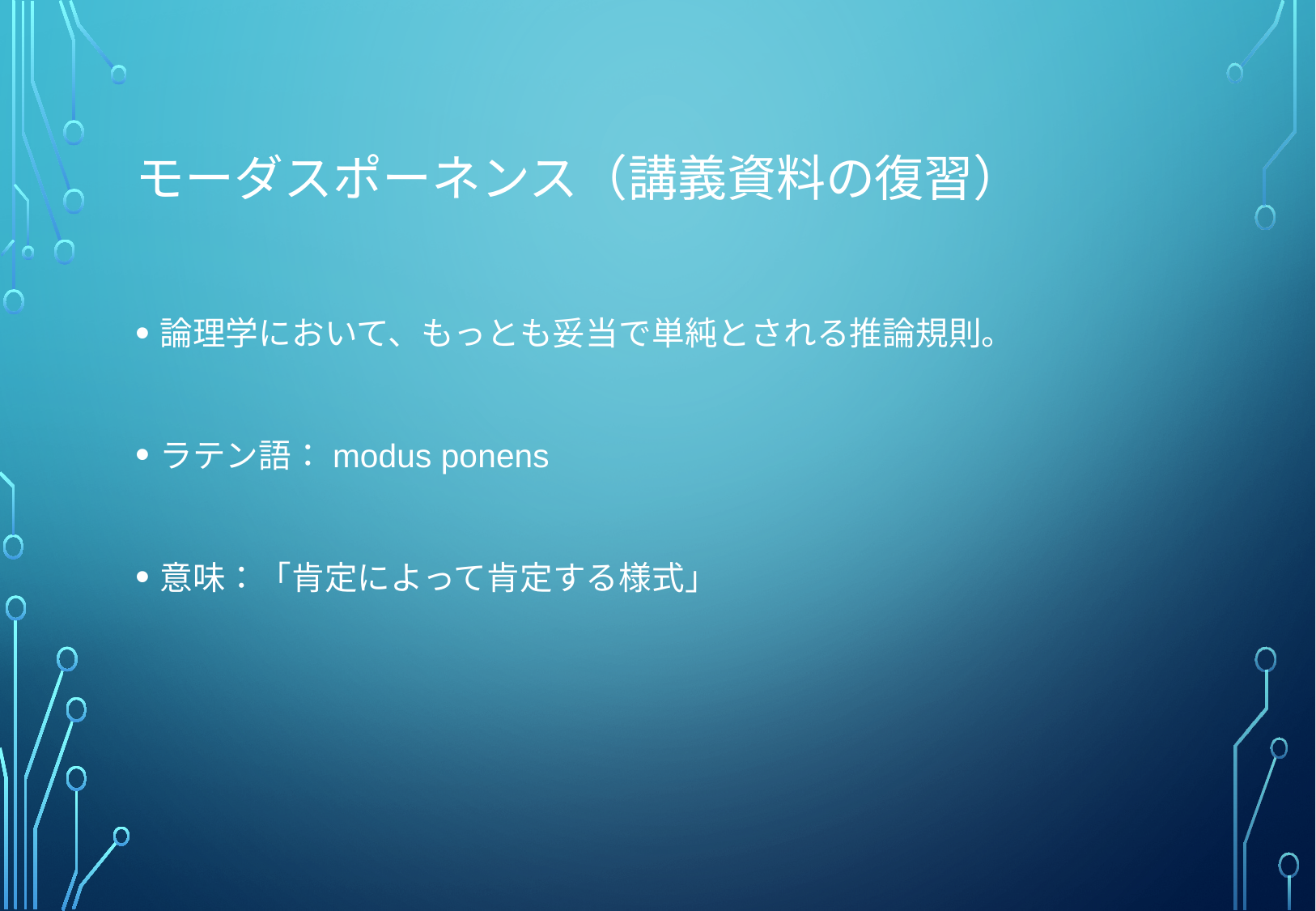

# モーダスポーネンス（講義資料の復習）
論理学において、もっとも妥当で単純とされる推論規則。

ラテン語：modus ponens

意味：「肯定によって肯定する様式」